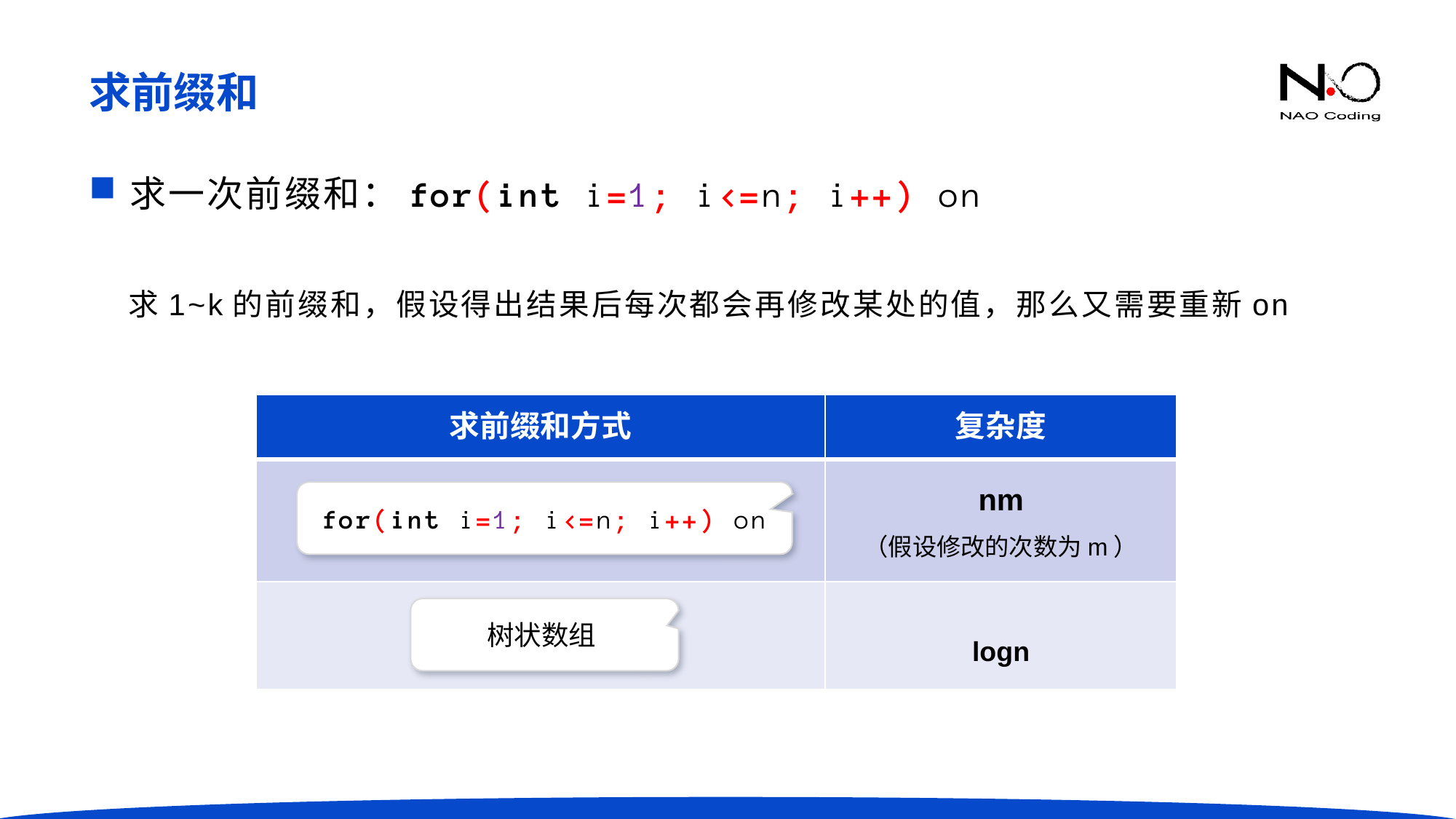

求前缀和
求一次前缀和：for(int i=1; i<=n; i++) on
求1~k的前缀和，假设得出结果后每次都会再修改某处的值，那么又需要重新on
| 求前缀和方式 | 复杂度 |
| --- | --- |
|  |  |
|  |  |
nm
（假设修改的次数为m）
for(int i=1; i<=n; i++) on
logn
树状数组